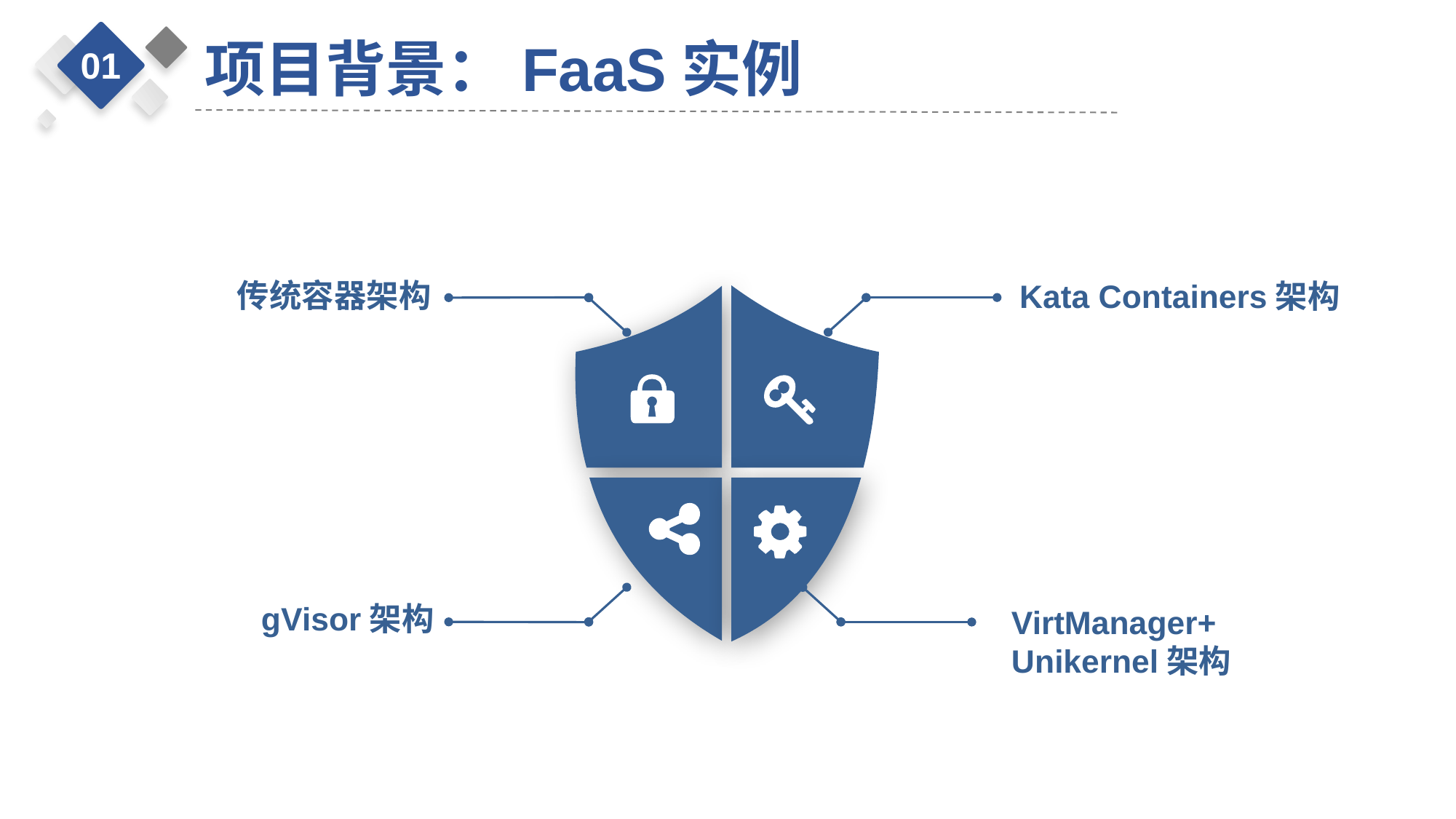

项目背景：FaaS实例

01

传统容器架构
Kata Containers架构

gVisor架构
VirtManager+
Unikernel架构